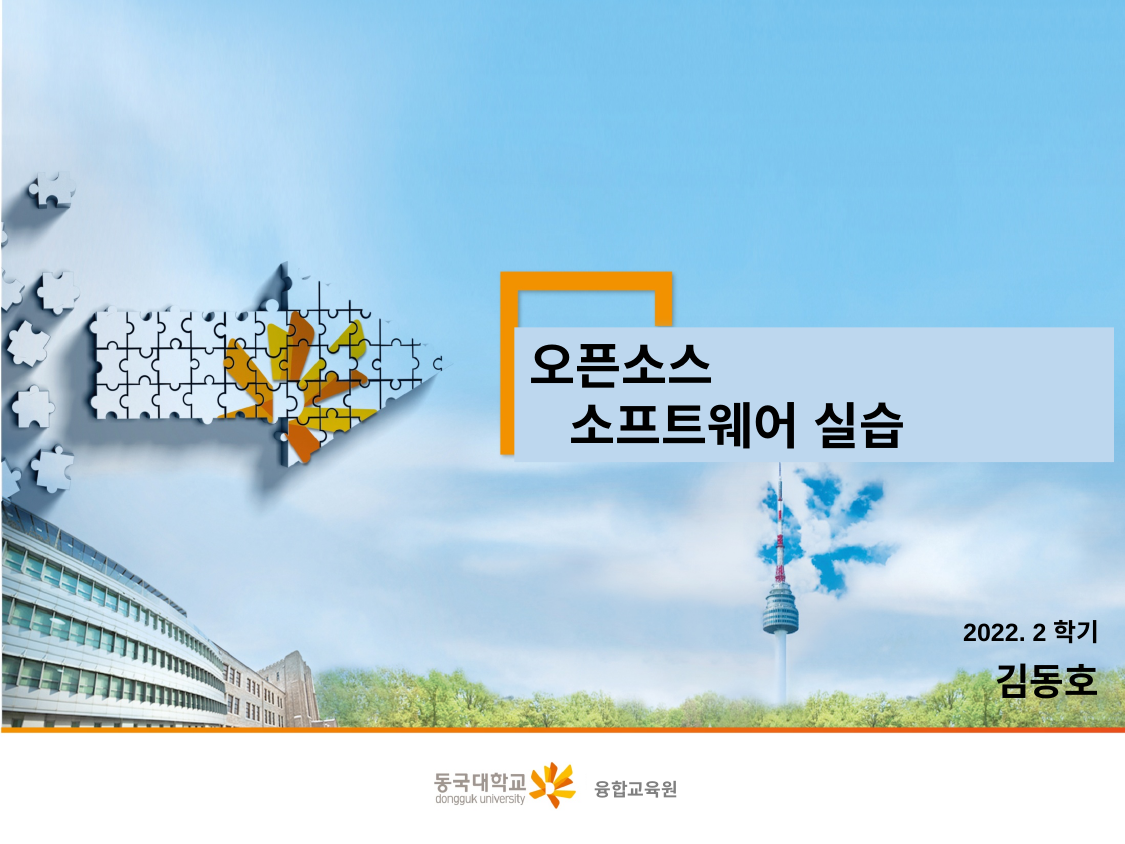

오픈소스
  소프트웨어 실습
2022. 2학기
김동호
융합교육원